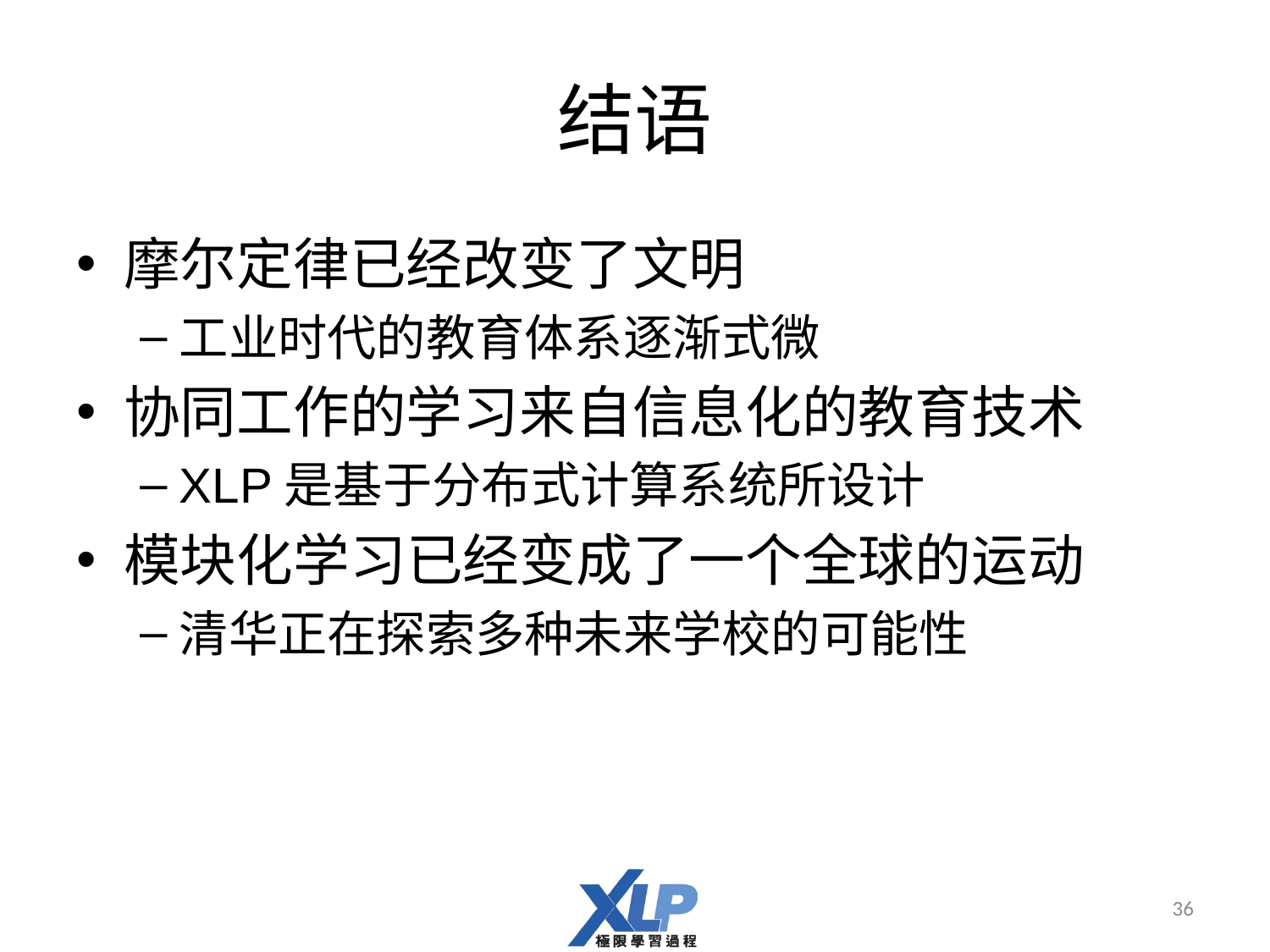

# 结语
摩尔定律已经改变了文明
工业时代的教育体系逐渐式微
协同工作的学习来自信息化的教育技术
XLP是基于分布式计算系统所设计
模块化学习已经变成了一个全球的运动
清华正在探索多种未来学校的可能性

36